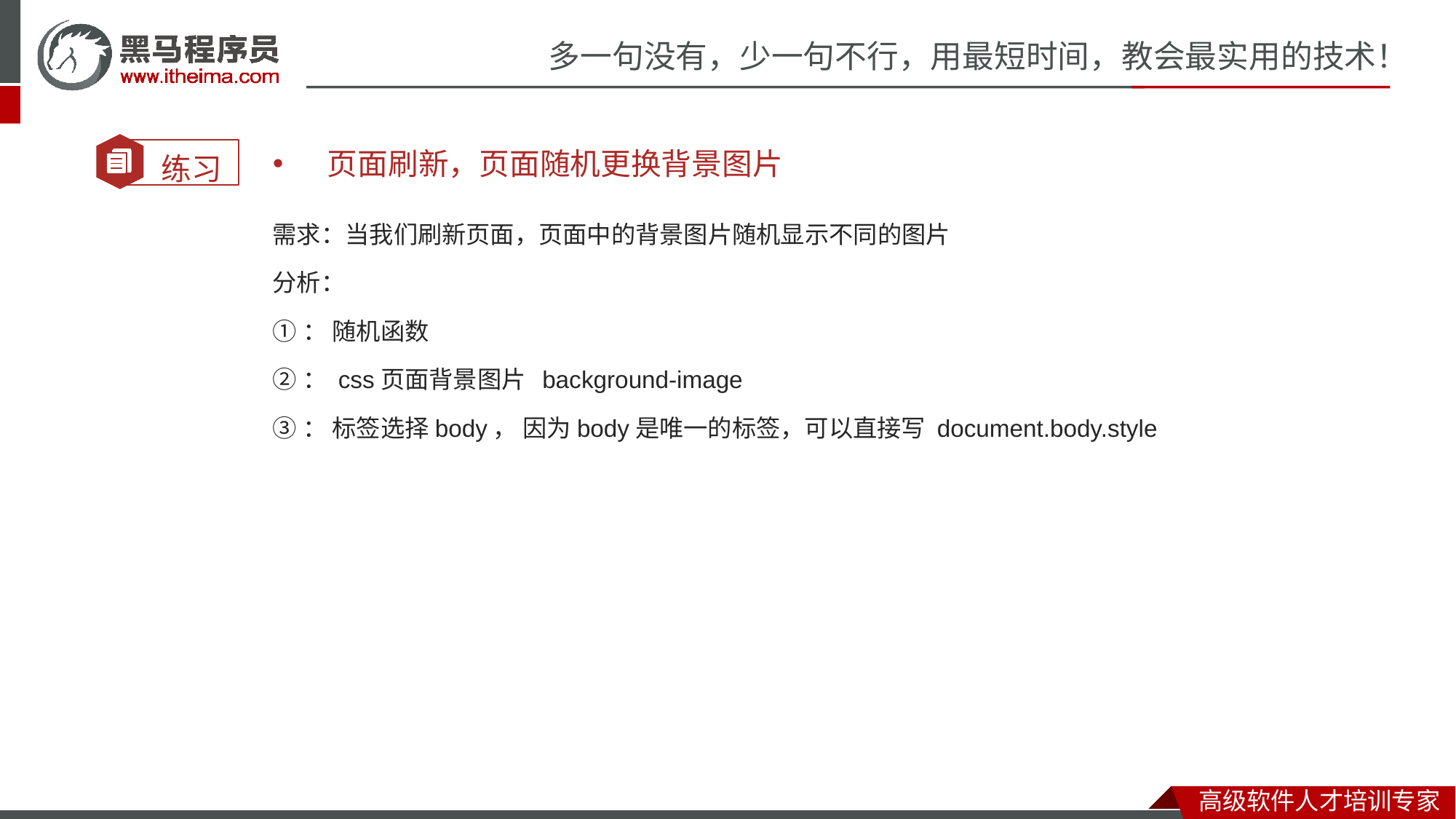

页面刷新，页面随机更换背景图片
需求：当我们刷新页面，页面中的背景图片随机显示不同的图片
分析：
①： 随机函数
②： css页面背景图片  background-image
③： 标签选择body， 因为body是唯一的标签，可以直接写 document.body.style